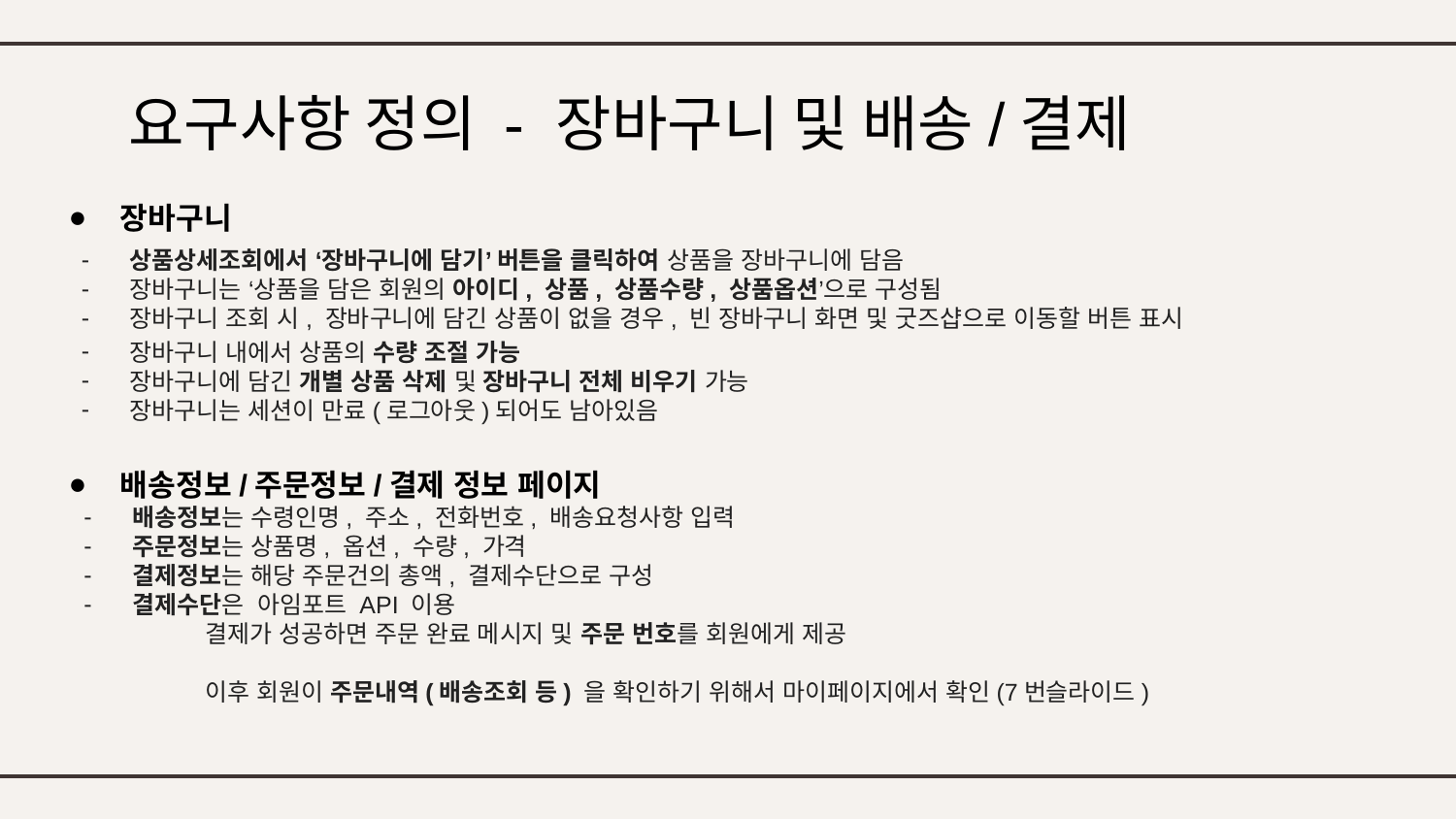

# 요구사항 정의 - 장바구니 및 배송/결제
장바구니
상품상세조회에서 ‘장바구니에 담기’ 버튼을 클릭하여 상품을 장바구니에 담음
장바구니는 ‘상품을 담은 회원의 아이디, 상품, 상품수량, 상품옵션’으로 구성됨
장바구니 조회 시, 장바구니에 담긴 상품이 없을 경우, 빈 장바구니 화면 및 굿즈샵으로 이동할 버튼 표시
장바구니 내에서 상품의 수량 조절 가능
장바구니에 담긴 개별 상품 삭제 및 장바구니 전체 비우기 가능
장바구니는 세션이 만료(로그아웃)되어도 남아있음
배송정보/주문정보/결제 정보 페이지
배송정보는 수령인명, 주소, 전화번호, 배송요청사항 입력
주문정보는 상품명, 옵션, 수량, 가격
결제정보는 해당 주문건의 총액, 결제수단으로 구성
결제수단은  아임포트 API 이용
	결제가 성공하면 주문 완료 메시지 및 주문 번호를 회원에게 제공

	이후 회원이 주문내역(배송조회 등) 을 확인하기 위해서 마이페이지에서 확인(7번슬라이드)